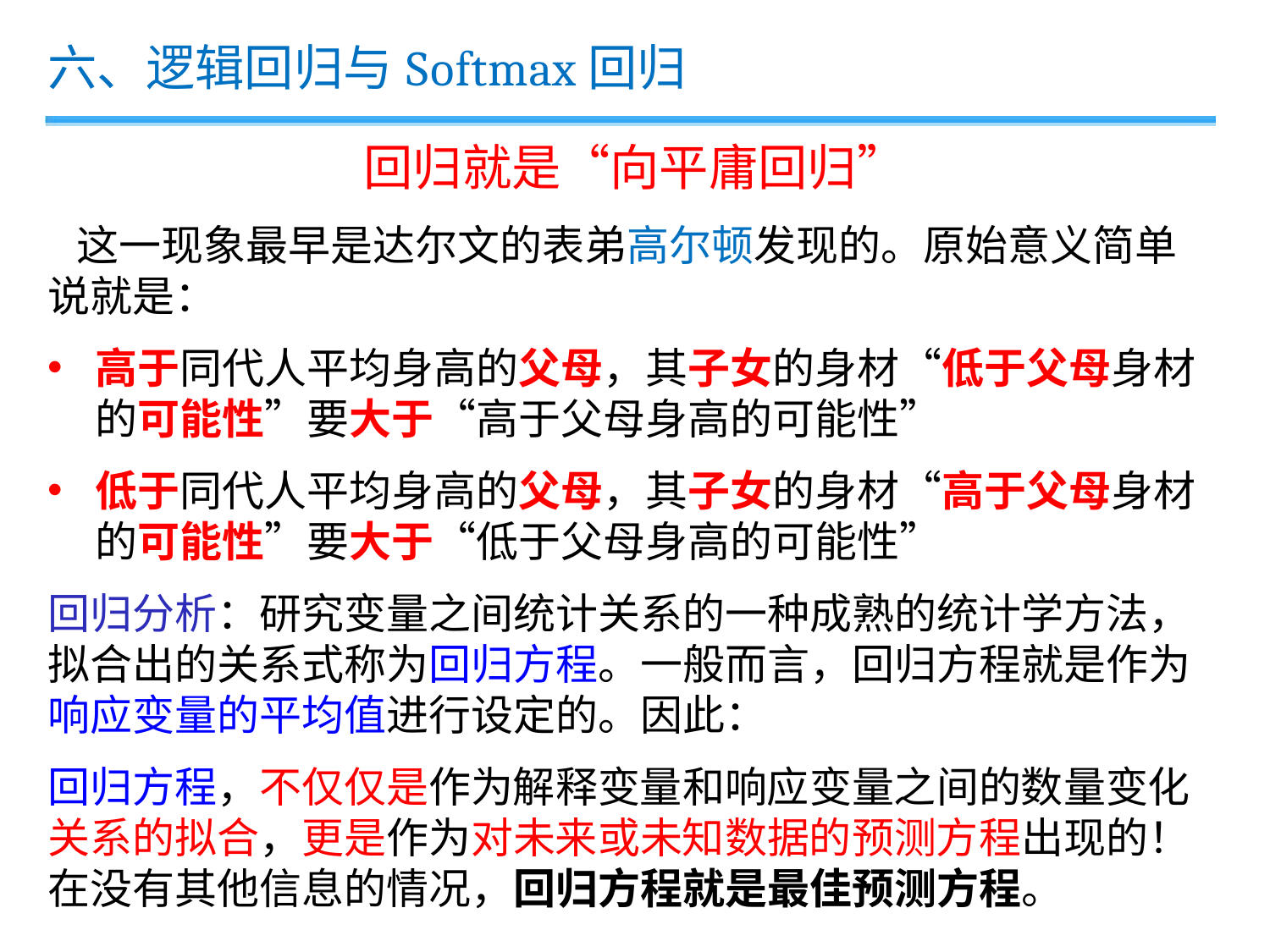

六、逻辑回归与Softmax回归
回归就是“向平庸回归”
  这一现象最早是达尔文的表弟高尔顿发现的。原始意义简单说就是：
高于同代人平均身高的父母，其子女的身材“低于父母身材的可能性”要大于“高于父母身高的可能性”
低于同代人平均身高的父母，其子女的身材“高于父母身材的可能性”要大于“低于父母身高的可能性”
回归分析：研究变量之间统计关系的一种成熟的统计学方法，拟合出的关系式称为回归方程。一般而言，回归方程就是作为响应变量的平均值进行设定的。因此：
回归方程，不仅仅是作为解释变量和响应变量之间的数量变化关系的拟合，更是作为对未来或未知数据的预测方程出现的！在没有其他信息的情况，回归方程就是最佳预测方程。